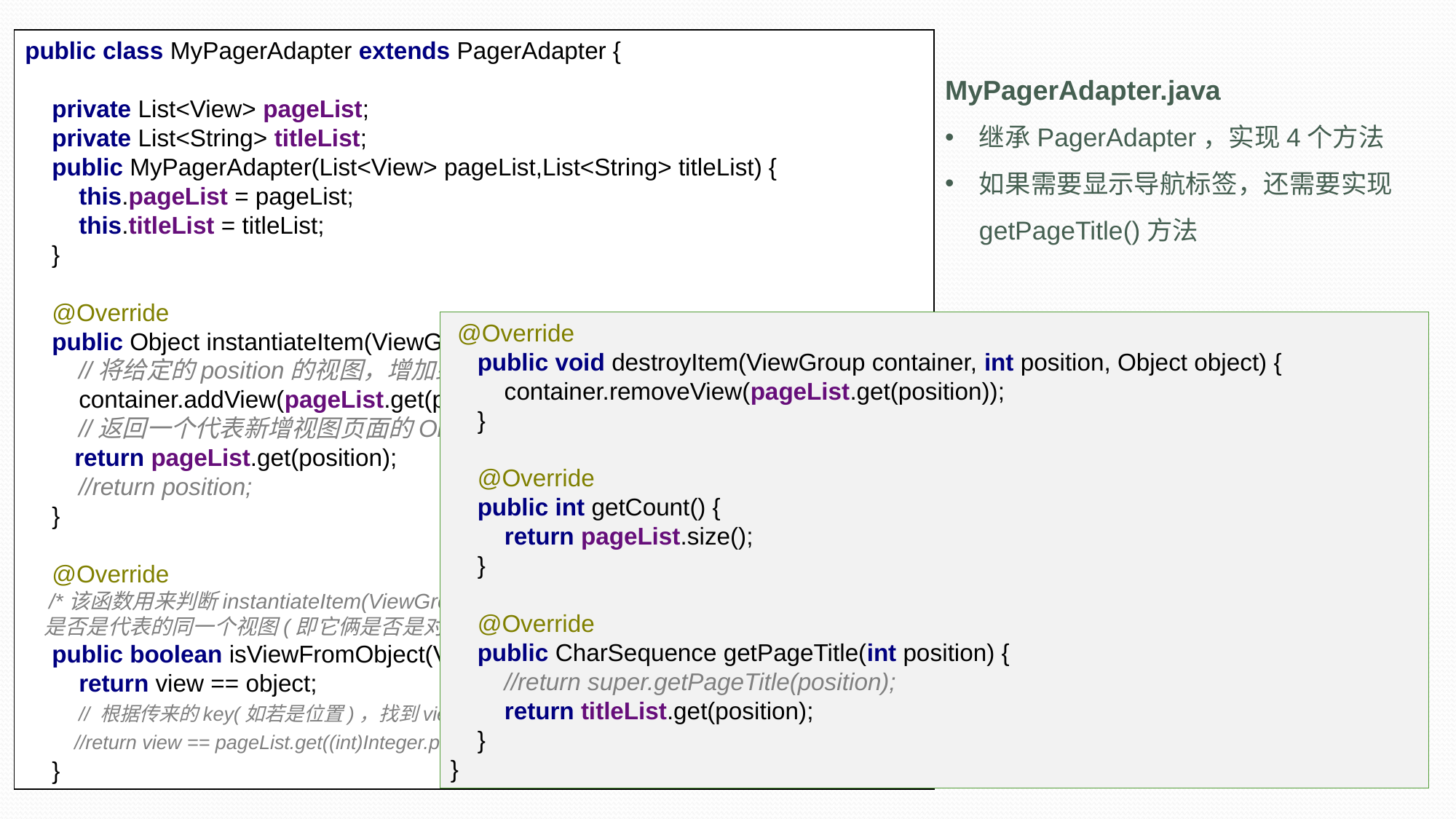

public class MyPagerAdapter extends PagerAdapter {
    private List<View> pageList;
    private List<String> titleList;
    public MyPagerAdapter(List<View> pageList,List<String> titleList) {
        this.pageList = pageList;
        this.titleList = titleList;
    }
    @Override
    public Object instantiateItem(ViewGroup container, int position) {
        //将给定的position的视图，增加到conatiner中，供其创建并显示.
        container.addView(pageList.get(position));
        //返回一个代表新增视图页面的Object（Key），位置也可以
        return pageList.get(position);
        //return position;
    }
    @Override
    /*该函数用来判断instantiateItem(ViewGroup, int)函数所返回来的Key与一个页面视图
    是否是代表的同一个视图(即它俩是否是对应的，对应的表示同一个View)*/
    public boolean isViewFromObject(View view, Object object) {
        return view == object;
        // 根据传来的key(如若是位置)，找到view，判断与传来的参数View view是不是同一个视图
        //return view == pageList.get((int)Integer.parseInt(object.toString()));
    }
MyPagerAdapter.java
继承PagerAdapter，实现4个方法
如果需要显示导航标签，还需要实现getPageTitle()方法
 @Override
    public void destroyItem(ViewGroup container, int position, Object object) {
        container.removeView(pageList.get(position));
    }
    @Override
    public int getCount() {
        return pageList.size();
    }
    @Override
    public CharSequence getPageTitle(int position) {
        //return super.getPageTitle(position);
        return titleList.get(position);
    }
}